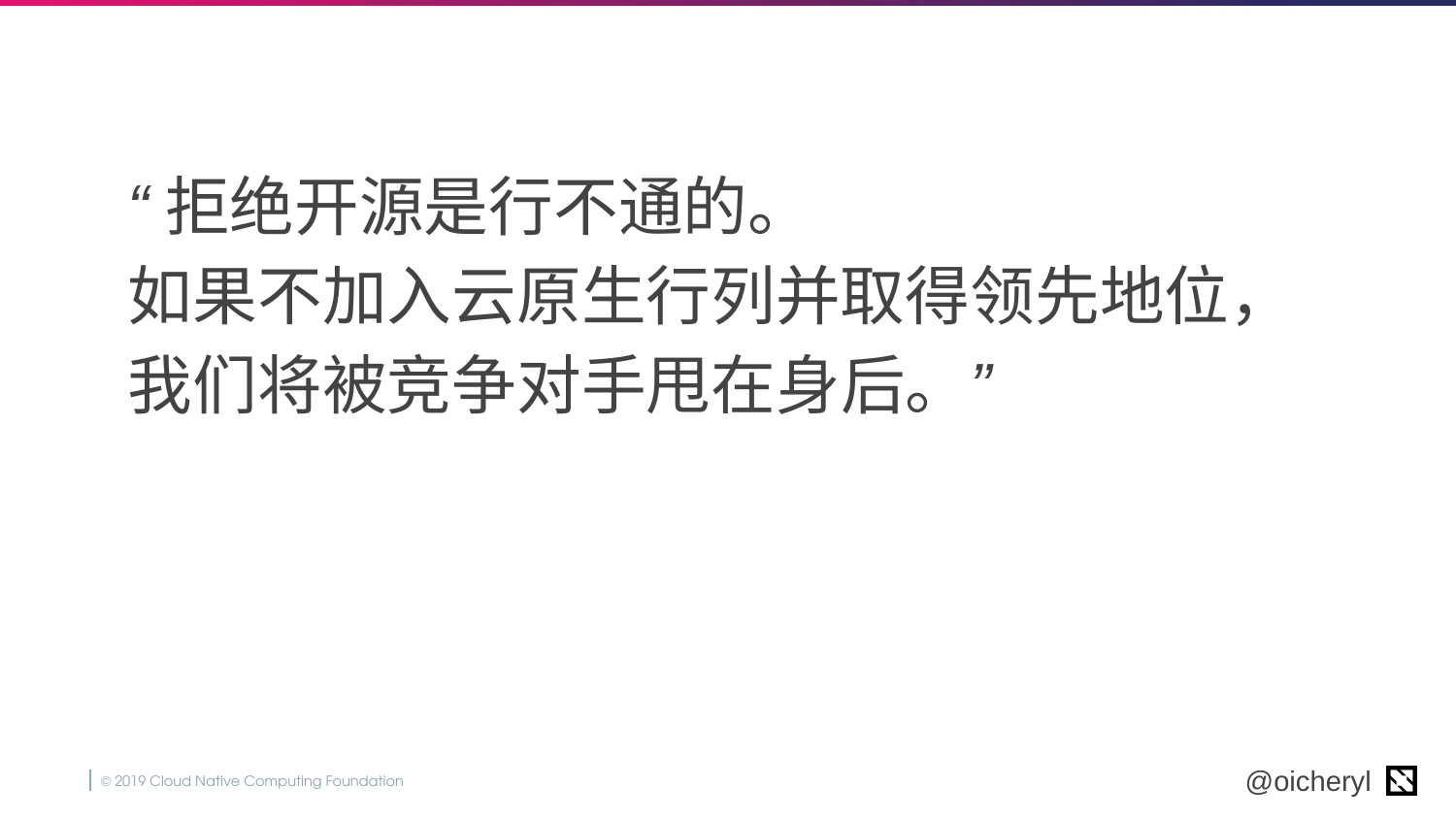

“拒绝开源是行不通的。
如果不加入云原生行列并取得领先地位，我们将被竞争对手甩在身后。”
21